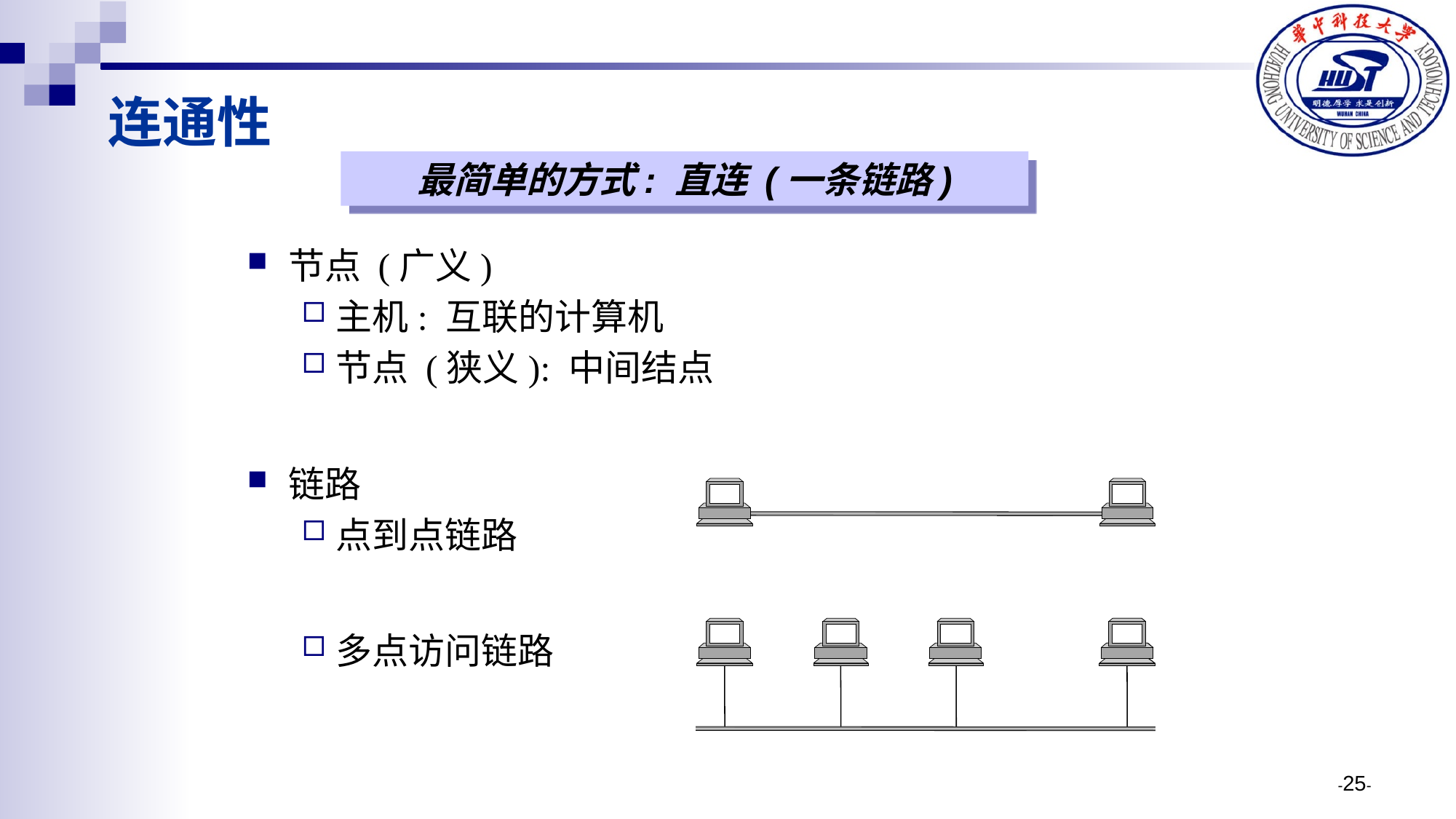

# 连通性
最简单的方式: 直连 (一条链路)
节点 (广义)
主机: 互联的计算机
节点 (狭义): 中间结点

链路
点到点链路

多点访问链路

-25-